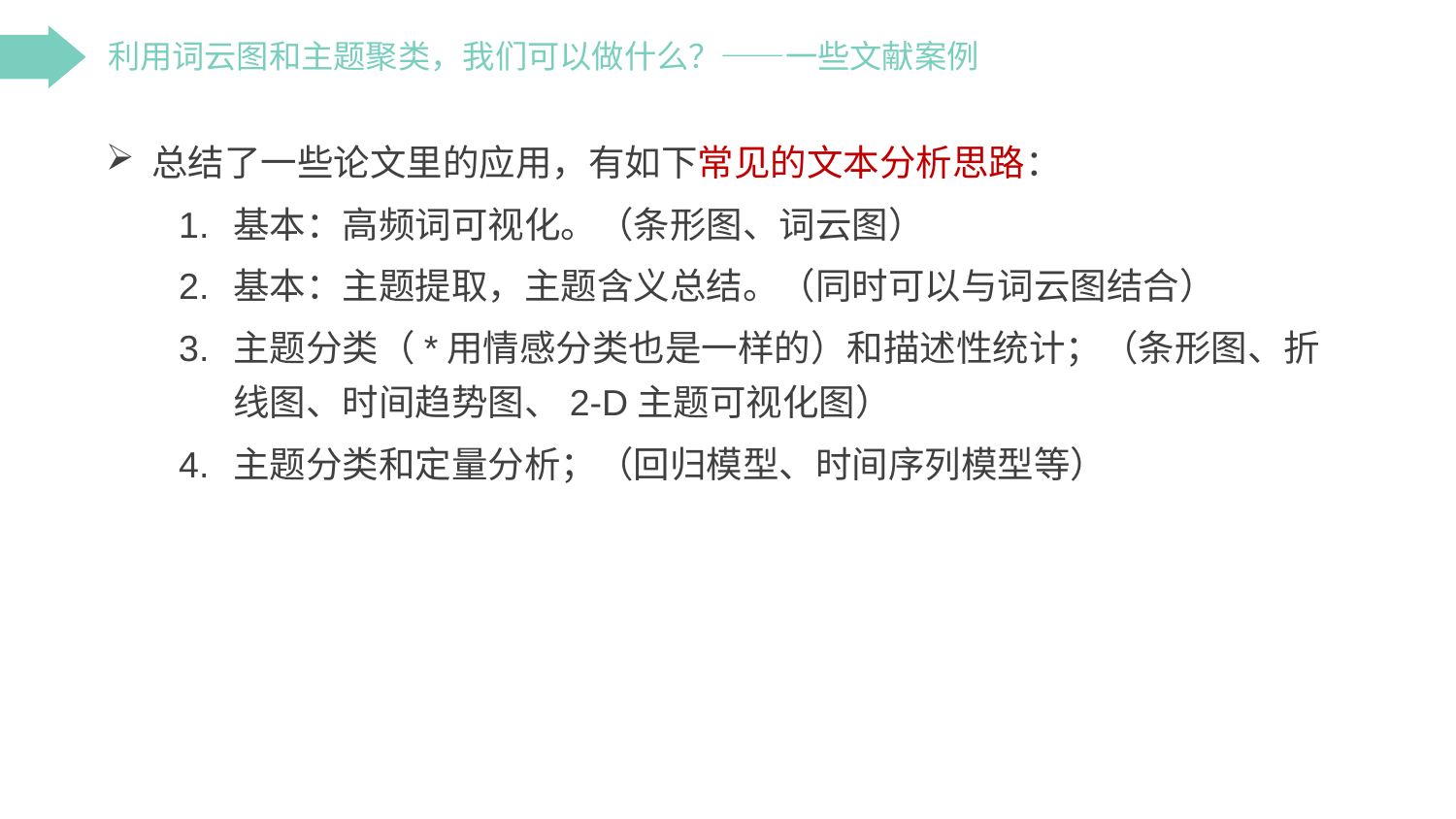

利用词云图和主题聚类，我们可以做什么？——一些文献案例
总结了一些论文里的应用，有如下常见的文本分析思路：
基本：高频词可视化。（条形图、词云图）
基本：主题提取，主题含义总结。（同时可以与词云图结合）
主题分类（*用情感分类也是一样的）和描述性统计；（条形图、折线图、时间趋势图、2-D主题可视化图）
主题分类和定量分析；（回归模型、时间序列模型等）